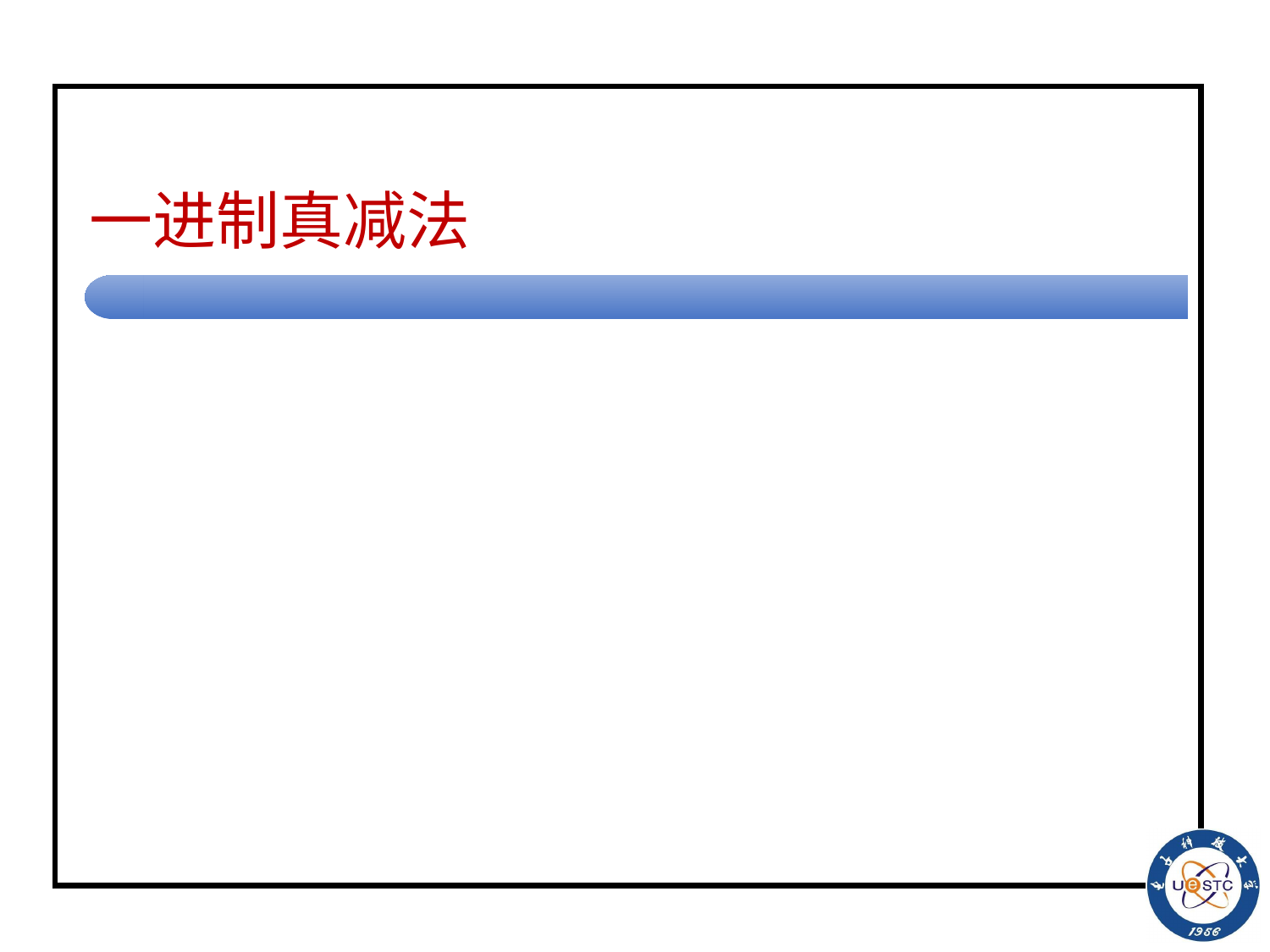

# 一进制真减法
(6) m≤n情况, start起步就遇到1
<start,  1,  m≤n,  B,  R>
<m≤n,    1,  m≤n,  B,  R>
<m≤n,    0,  m≤n,  B,  R>
<m≤n,    B,  accept,  B,  N>
此时,  输入带上全为B,  表示真减法结果为0。

特殊情况下：m=n=0, 则串为1BB… , 由下列两行保障正确性
<start,  1,  m≤n,     B,  R>
<m≤n,    B,  accept,  B,  N>